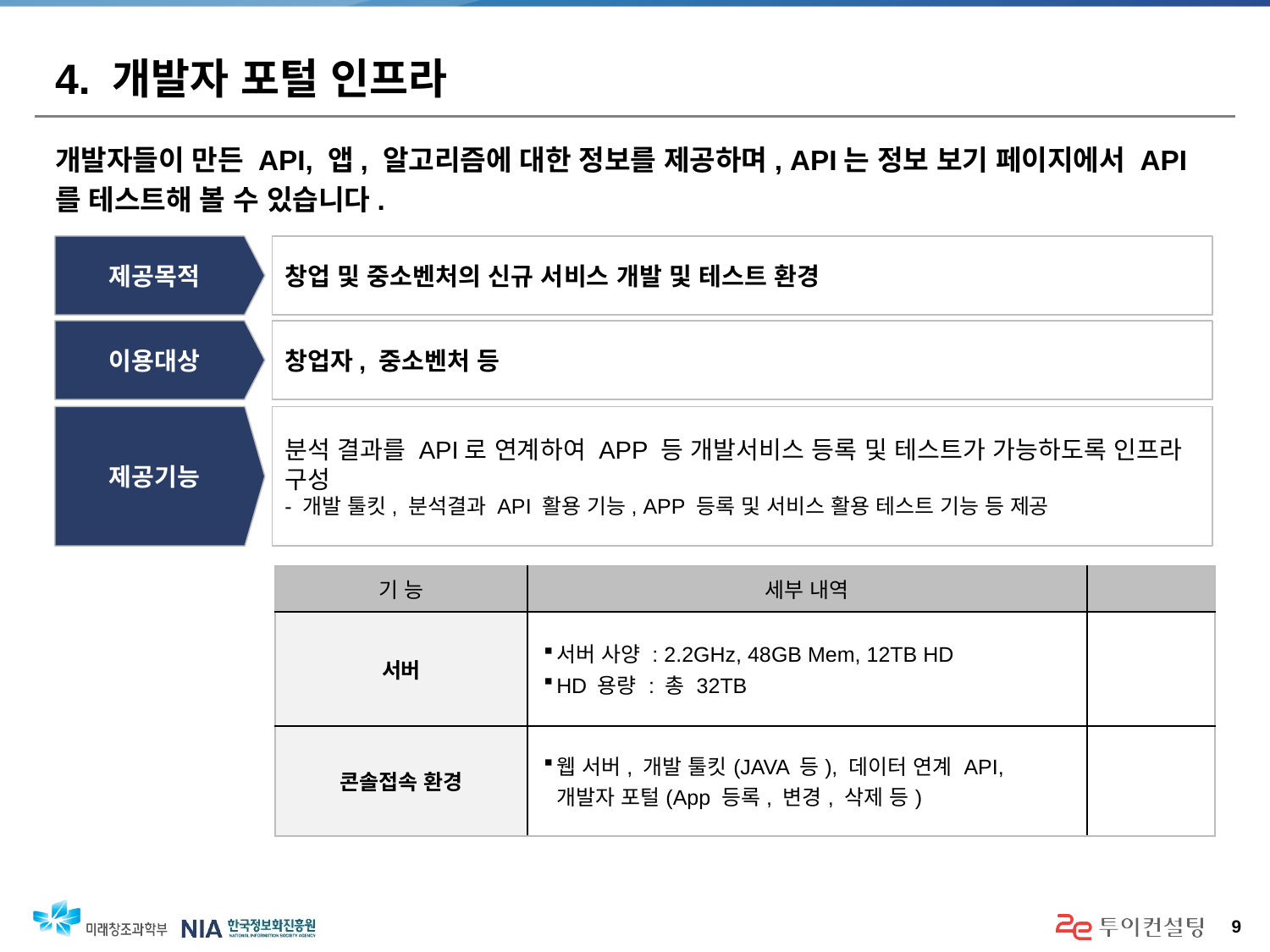

# 4. 개발자 포털 인프라
개발자들이 만든 API, 앱, 알고리즘에 대한 정보를 제공하며, API는 정보 보기 페이지에서 API를 테스트해 볼 수 있습니다.
제공목적
창업 및 중소벤처의 신규 서비스 개발 및 테스트 환경
이용대상
창업자, 중소벤처 등
제공기능
분석 결과를 API로 연계하여 APP 등 개발서비스 등록 및 테스트가 가능하도록 인프라 구성
- 개발 툴킷, 분석결과 API 활용 기능, APP 등록 및 서비스 활용 테스트 기능 등 제공
| 기 능 | 세부 내역 |  |
| --- | --- | --- |
| 서버 | 서버 사양 : 2.2GHz, 48GB Mem, 12TB HD HD 용량 : 총 32TB |  |
| 콘솔접속 환경 | 웹 서버, 개발 툴킷(JAVA 등), 데이터 연계 API, 개발자 포털(App 등록, 변경, 삭제 등) |  |